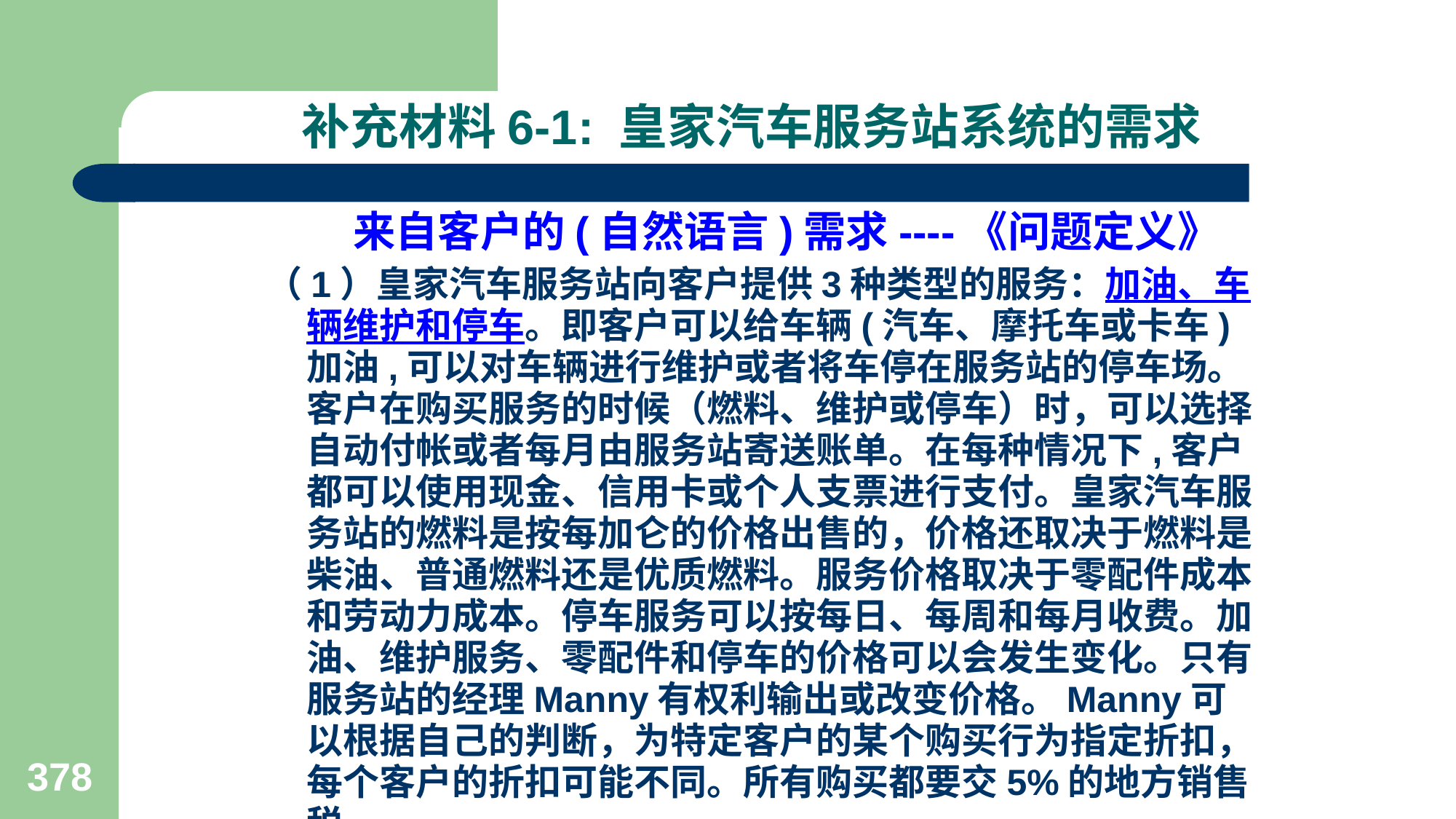

# 补充材料6-1: 皇家汽车服务站系统的需求
        来自客户的(自然语言)需求----《问题定义》
（1）皇家汽车服务站向客户提供3种类型的服务：加油、车辆维护和停车。即客户可以给车辆(汽车、摩托车或卡车)加油,可以对车辆进行维护或者将车停在服务站的停车场。客户在购买服务的时候（燃料、维护或停车）时，可以选择自动付帐或者每月由服务站寄送账单。在每种情况下,客户都可以使用现金、信用卡或个人支票进行支付。皇家汽车服务站的燃料是按每加仑的价格出售的，价格还取决于燃料是柴油、普通燃料还是优质燃料。服务价格取决于零配件成本和劳动力成本。停车服务可以按每日、每周和每月收费。加油、维护服务、零配件和停车的价格可以会发生变化。只有服务站的经理Manny有权利输出或改变价格。Manny可以根据自己的判断，为特定客户的某个购买行为指定折扣，每个客户的折扣可能不同。所有购买都要交5%的地方销售税。
378